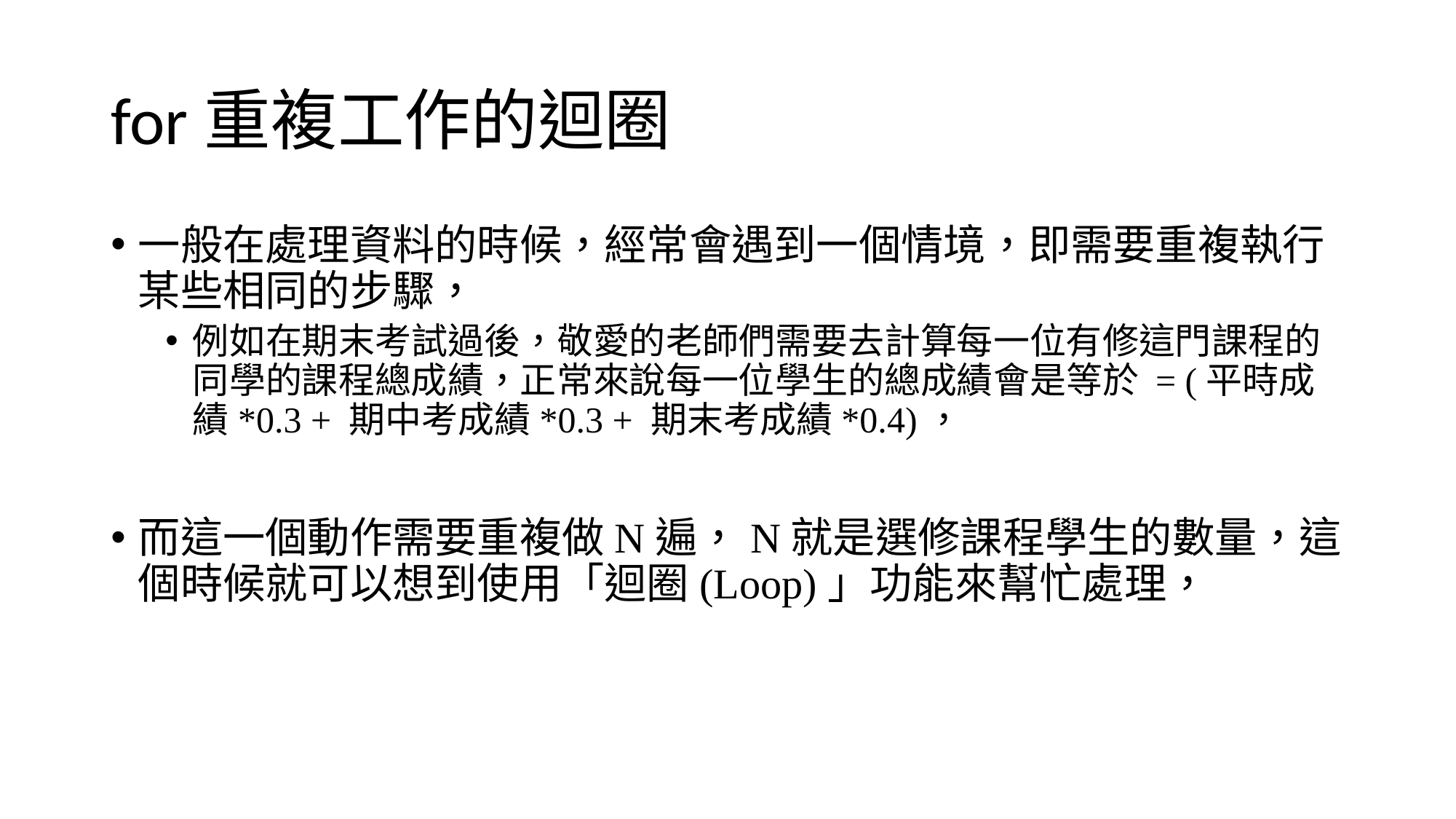

# for重複工作的迴圈
一般在處理資料的時候，經常會遇到一個情境，即需要重複執行某些相同的步驟，
例如在期末考試過後，敬愛的老師們需要去計算每一位有修這門課程的同學的課程總成績，正常來說每一位學生的總成績會是等於 = (平時成績*0.3 + 期中考成績*0.3 + 期末考成績*0.4)，

而這一個動作需要重複做N遍，N就是選修課程學生的數量，這個時候就可以想到使用「迴圈(Loop)」功能來幫忙處理，